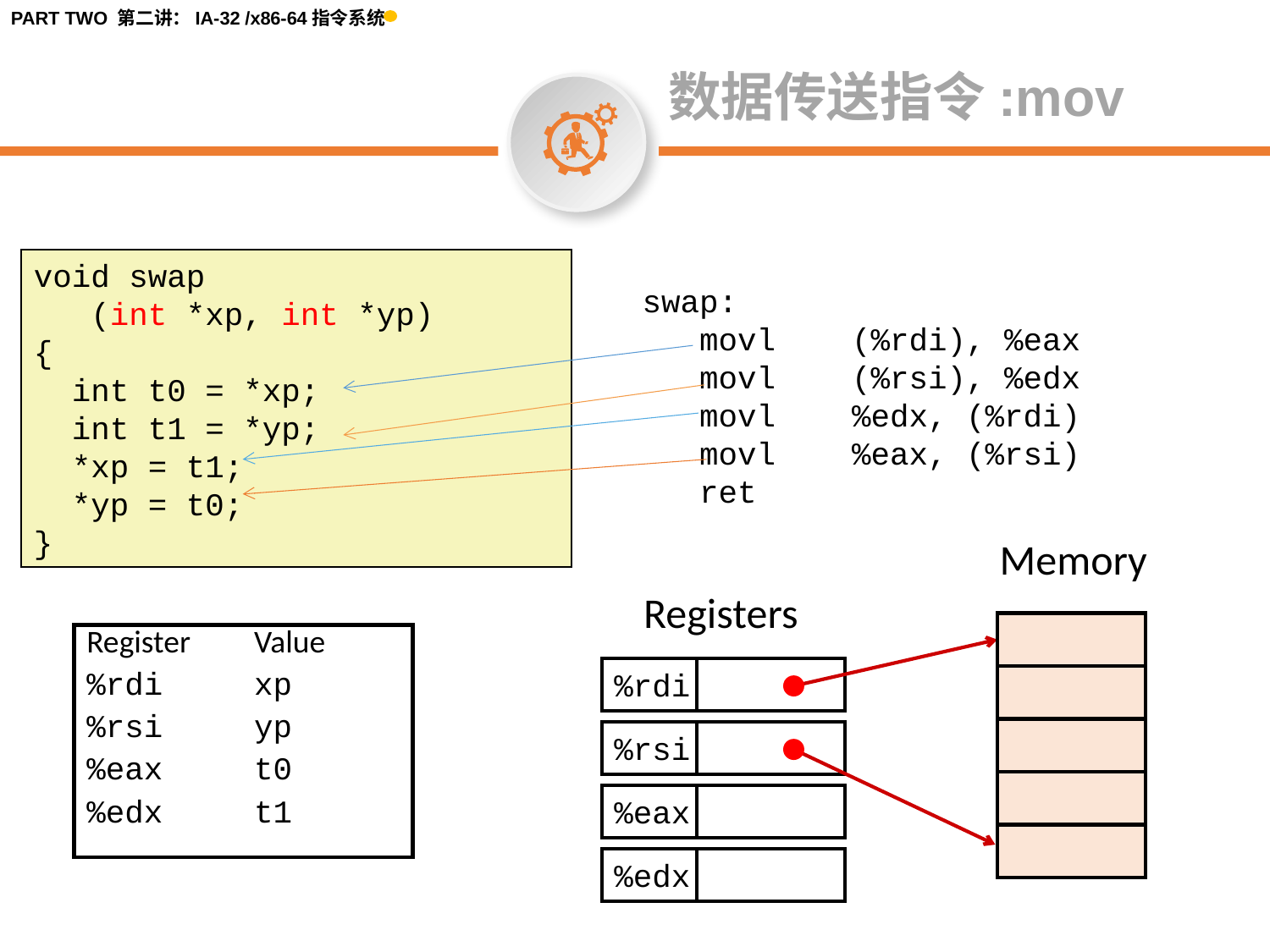

PART TWO 第二讲：IA-32 /x86-64指令系统

数据传送指令:mov

void swap
   (int *xp, int *yp)
{
  int t0 = *xp;
  int t1 = *yp;
  *xp = t1;
  *yp = t0;
}
swap:
   movl    (%rdi), %eax
   movl    (%rsi), %edx
   movl    %edx, (%rdi)
   movl    %eax, (%rsi)
   ret
Memory
Registers

Register	Value
%rdi	xp
%rsi	yp
%eax	t0
%edx	t1
%rdi

%rsi

%eax

%edx